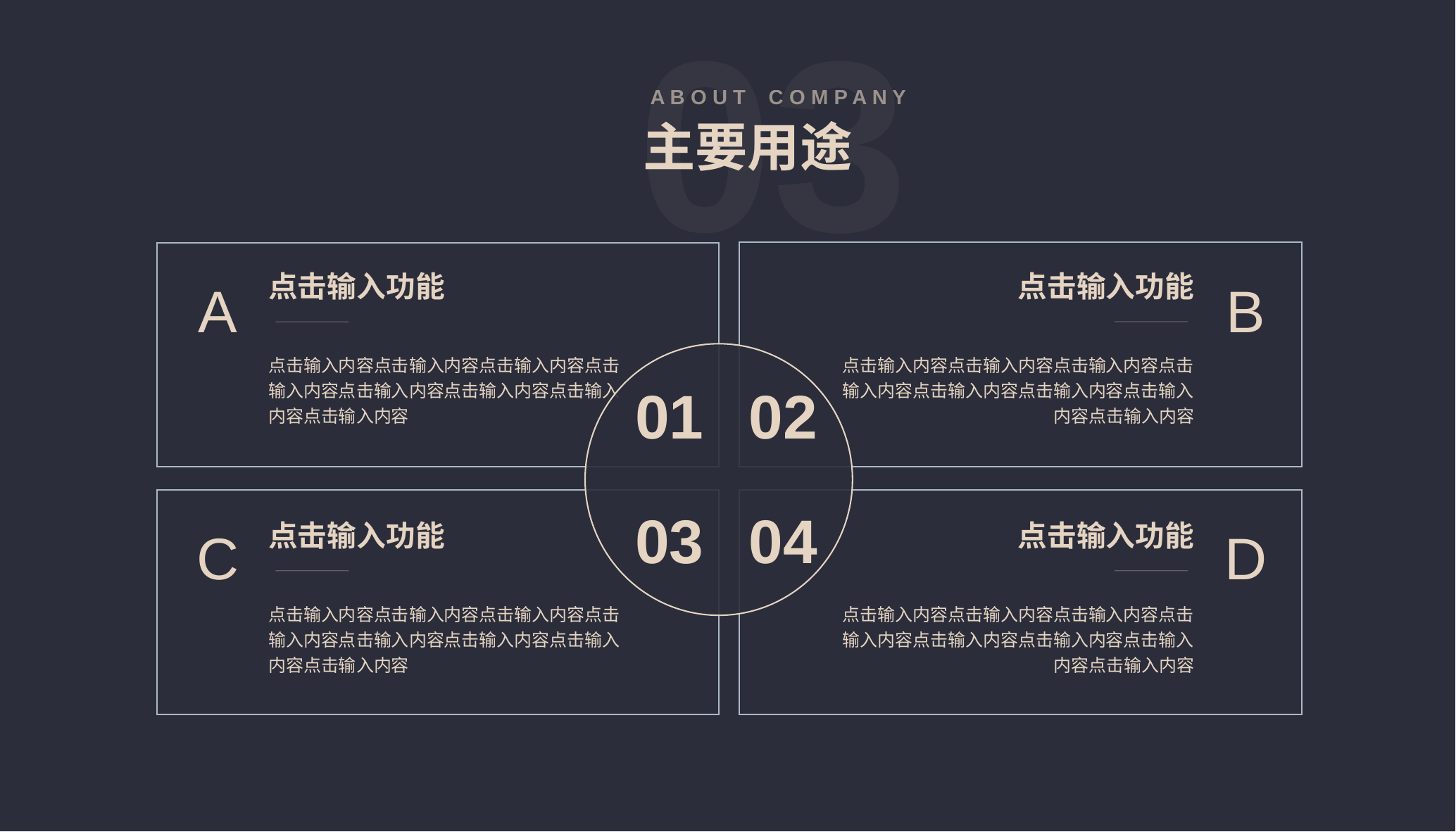

03
A B O U T    C O M P A N Y
主要用途

点击输入功能
点击输入功能
B
A

点击输入内容点击输入内容点击输入内容点击输入内容点击输入内容点击输入内容点击输入内容点击输入内容
点击输入内容点击输入内容点击输入内容点击输入内容点击输入内容点击输入内容点击输入内容点击输入内容
01
02

03
04
C
点击输入功能
点击输入功能
D

点击输入内容点击输入内容点击输入内容点击输入内容点击输入内容点击输入内容点击输入内容点击输入内容
点击输入内容点击输入内容点击输入内容点击输入内容点击输入内容点击输入内容点击输入内容点击输入内容